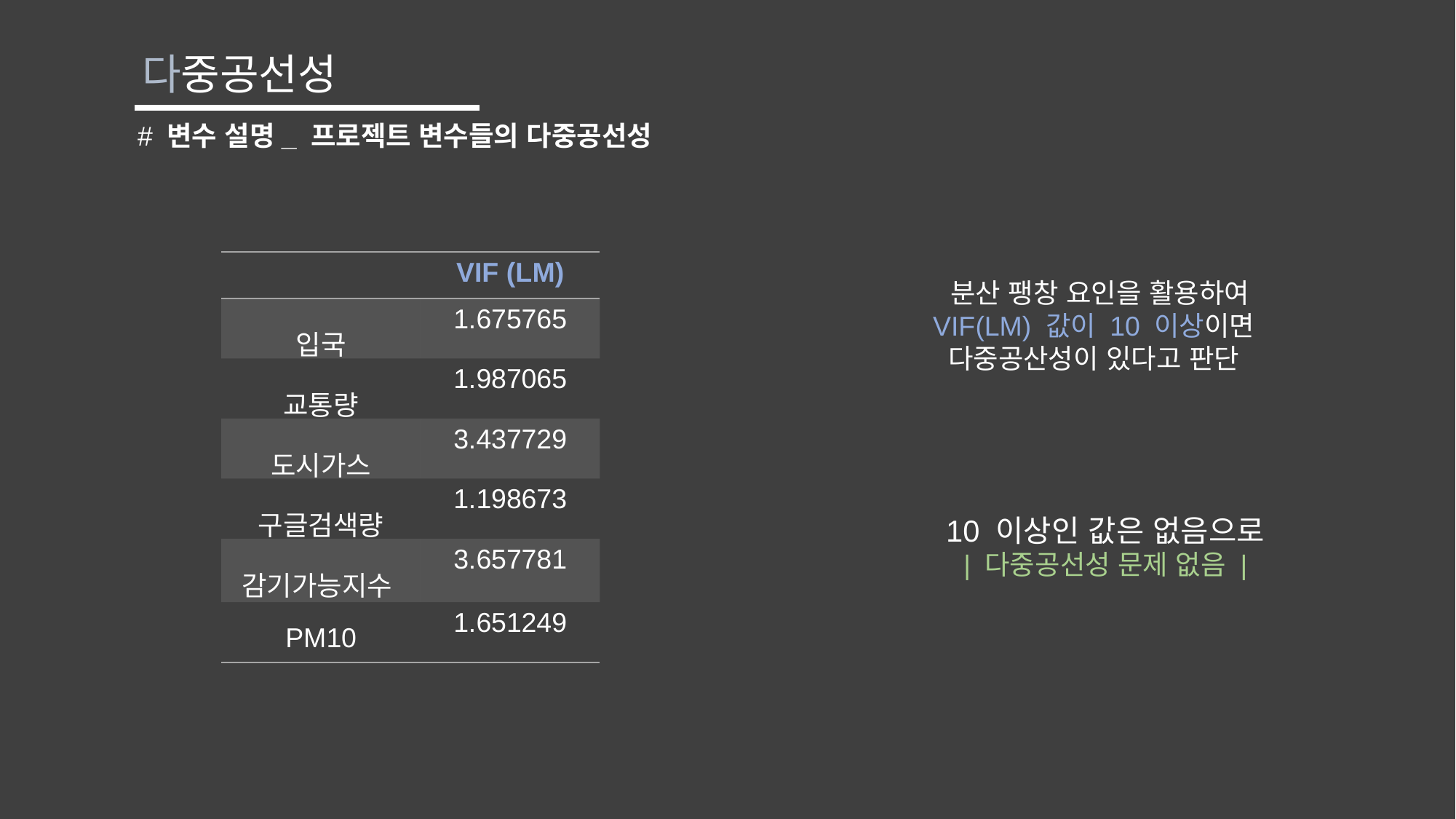

다중공선성
# 변수 설명_ 프로젝트 변수들의 다중공선성
|  | VIF (LM) |
| --- | --- |
| 입국 | 1.675765 |
| 교통량 | 1.987065 |
| 도시가스 | 3.437729 |
| 구글검색량 | 1.198673 |
| 감기가능지수 | 3.657781 |
| PM10 | 1.651249 |
 분산 팽창 요인을 활용하여
VIF(LM) 값이 10 이상이면
다중공산성이 있다고 판단
10 이상인 값은 없음으로
| 다중공선성 문제 없음 |